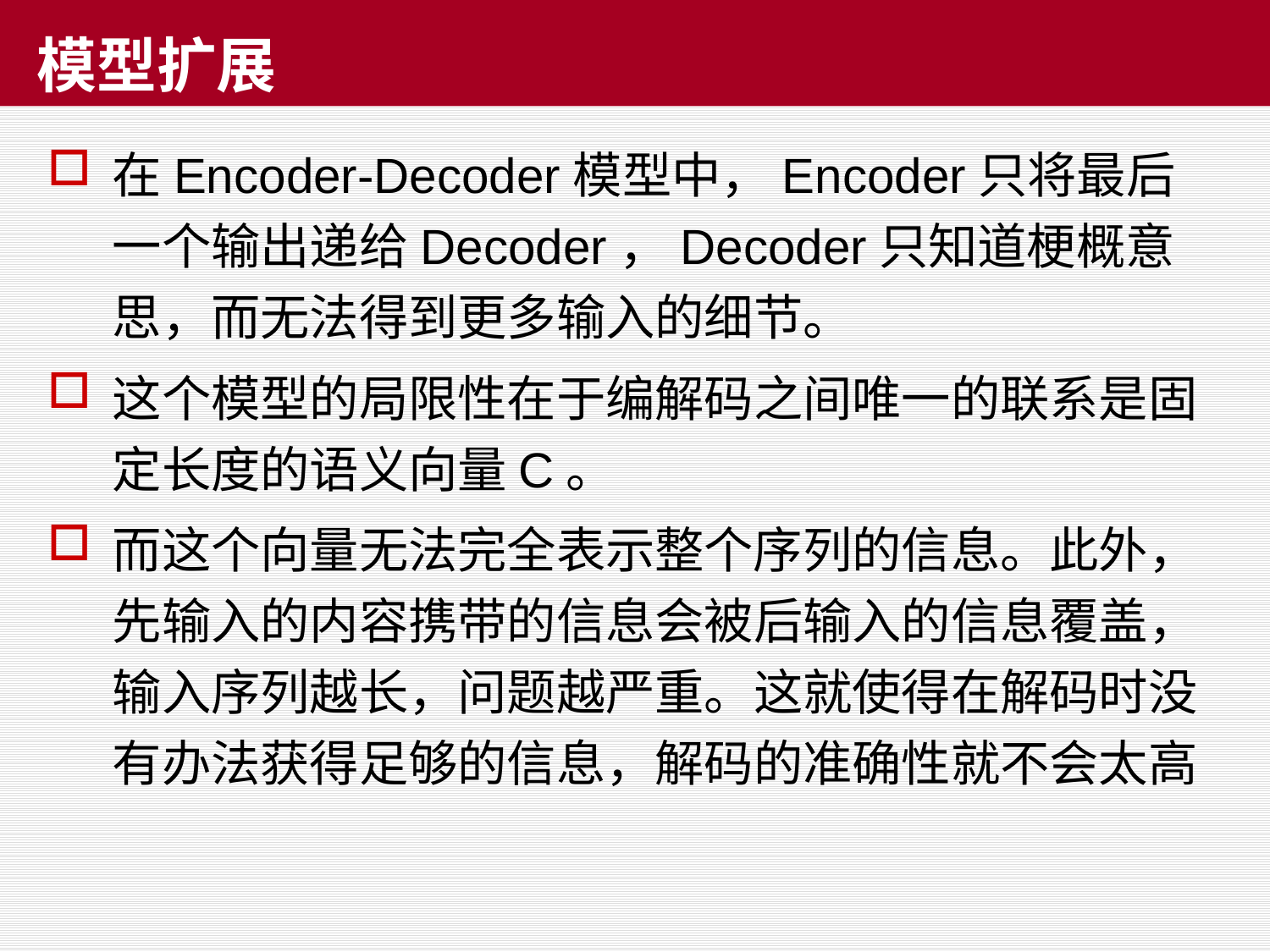

# 模型扩展
在Encoder-Decoder模型中，Encoder只将最后一个输出递给Decoder，Decoder只知道梗概意思，而无法得到更多输入的细节。
这个模型的局限性在于编解码之间唯一的联系是固定长度的语义向量C。
而这个向量无法完全表示整个序列的信息。此外，先输入的内容携带的信息会被后输入的信息覆盖，输入序列越长，问题越严重。这就使得在解码时没有办法获得足够的信息，解码的准确性就不会太高